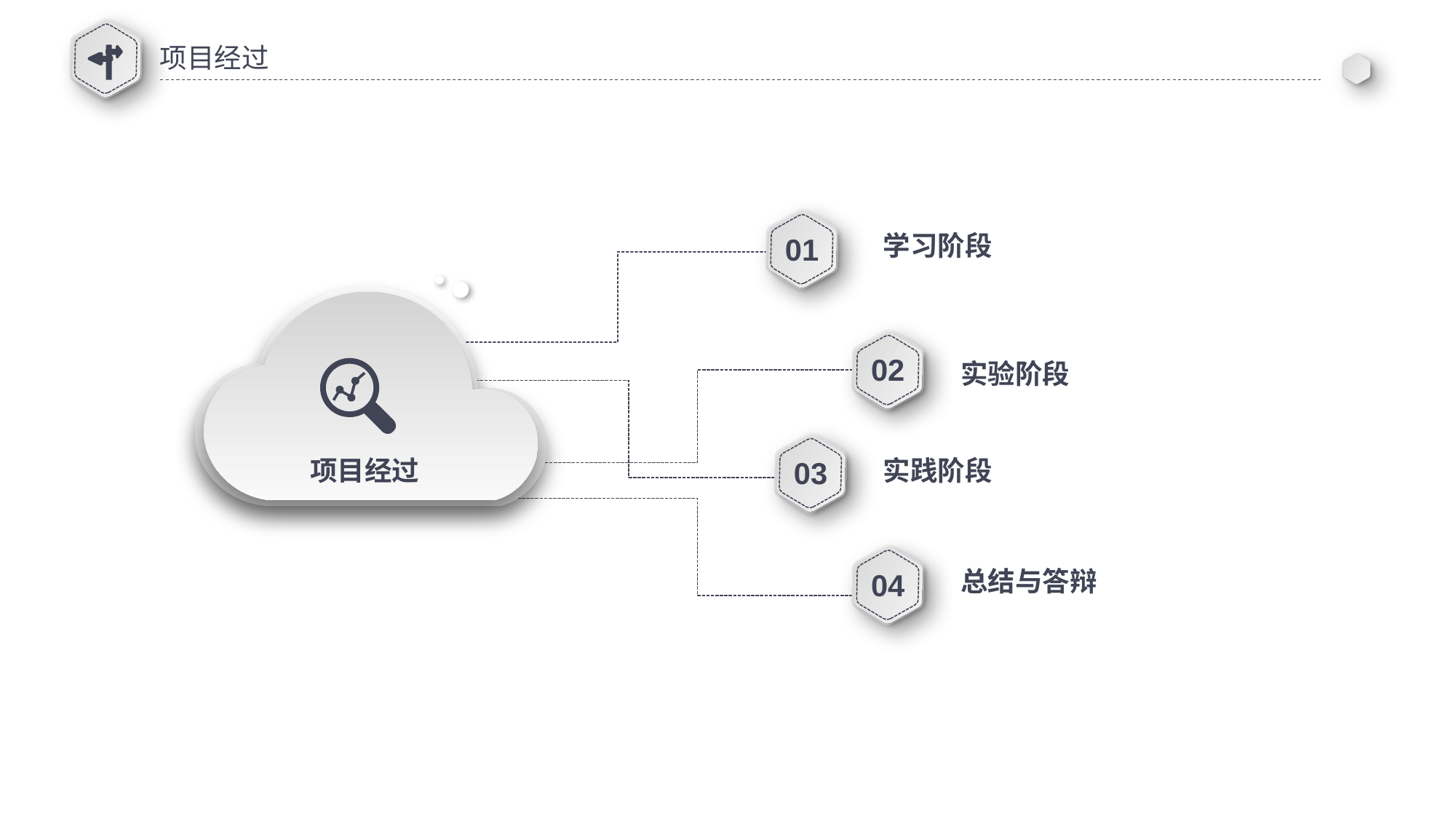

项目经过

01
学习阶段

02
实验阶段

03
项目经过
实践阶段

04
总结与答辩